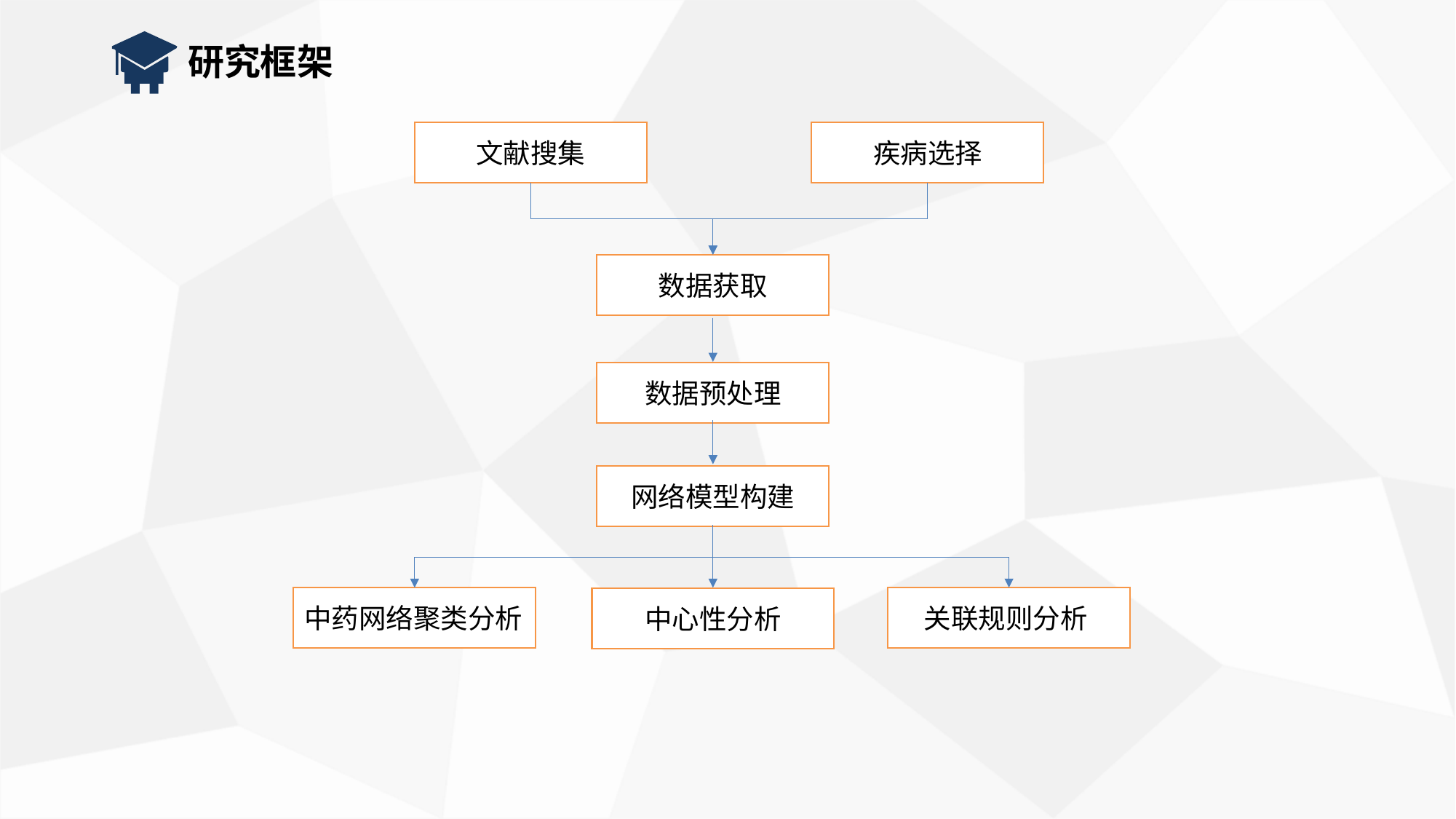

研究框架
文献搜集
疾病选择
数据获取

数据预处理
网络模型构建
中药网络聚类分析
关联规则分析
中心性分析